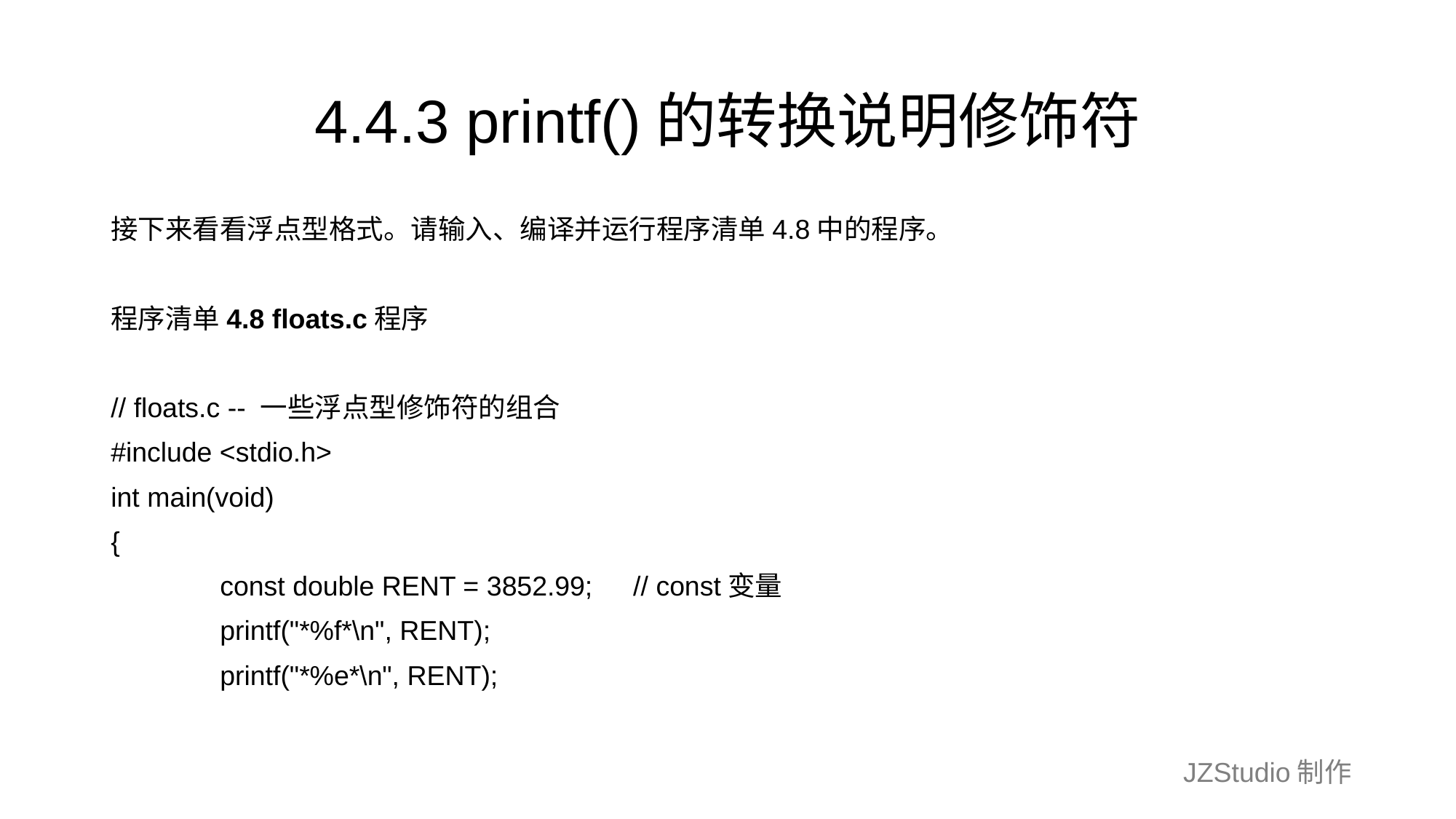

# 4.4.3 printf()的转换说明修饰符
接下来看看浮点型格式。请输入、编译并运行程序清单4.8中的程序。

程序清单4.8 floats.c程序

// floats.c -- 一些浮点型修饰符的组合
#include <stdio.h>
int main(void)
{
	const double RENT = 3852.99;　// const变量
	printf("*%f*\n", RENT);
	printf("*%e*\n", RENT);